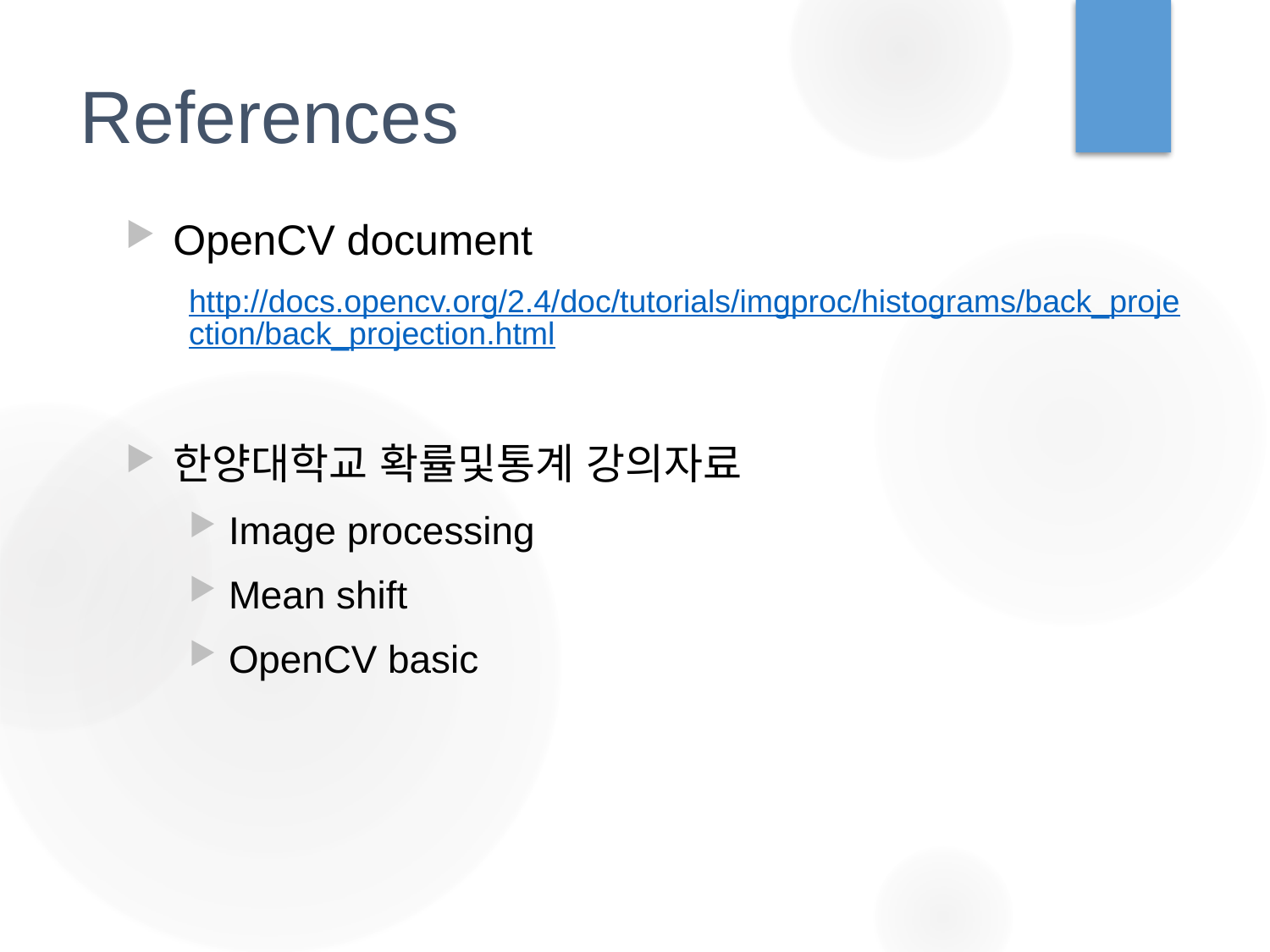

# References
OpenCV document
http://docs.opencv.org/2.4/doc/tutorials/imgproc/histograms/back_projection/back_projection.html

한양대학교 확률및통계 강의자료
Image processing
Mean shift
OpenCV basic